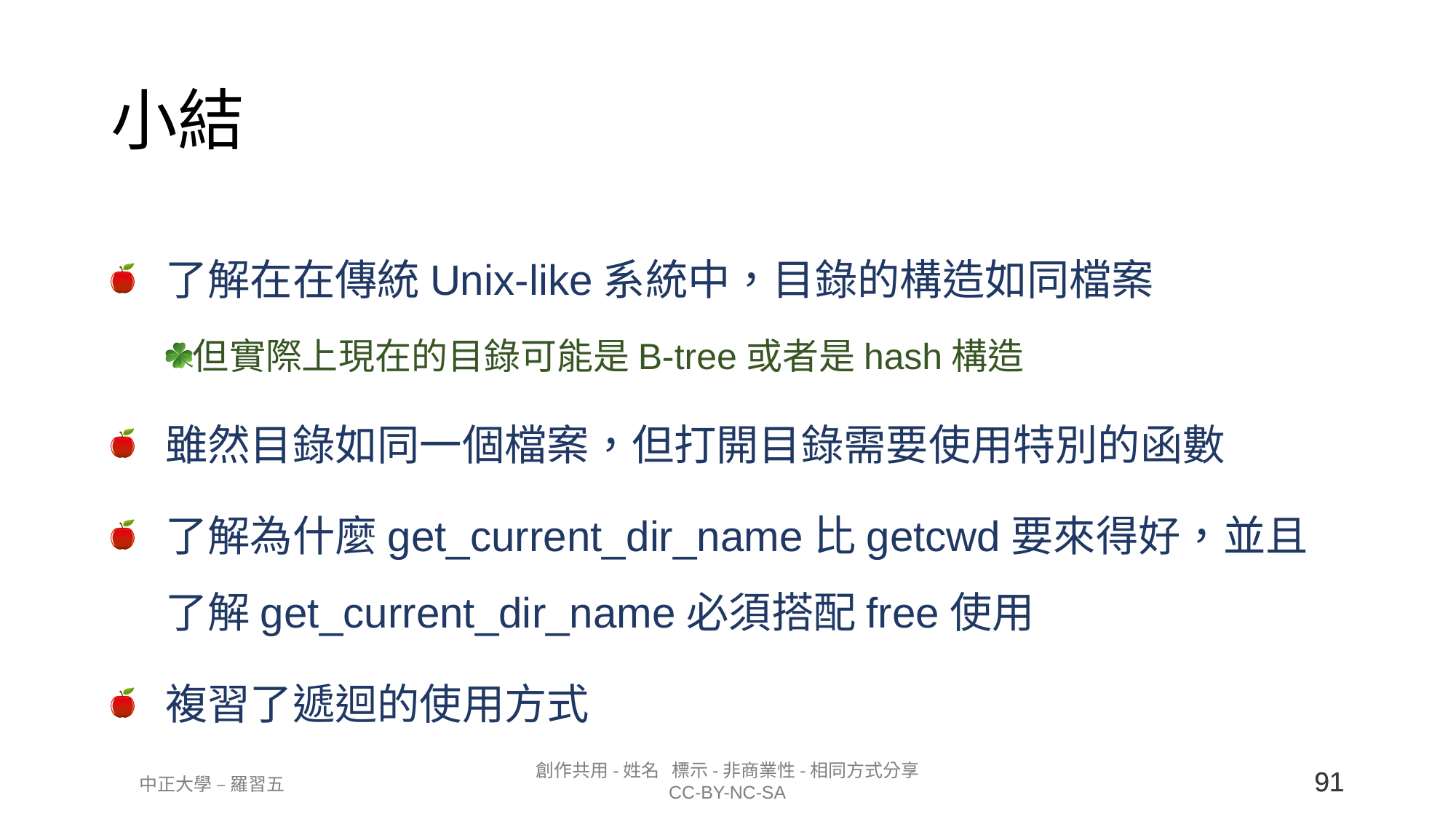

# 小結
了解在在傳統Unix-like系統中，目錄的構造如同檔案
但實際上現在的目錄可能是B-tree或者是hash構造
雖然目錄如同一個檔案，但打開目錄需要使用特別的函數
了解為什麼get_current_dir_name比getcwd要來得好，並且了解get_current_dir_name必須搭配free使用
複習了遞迴的使用方式